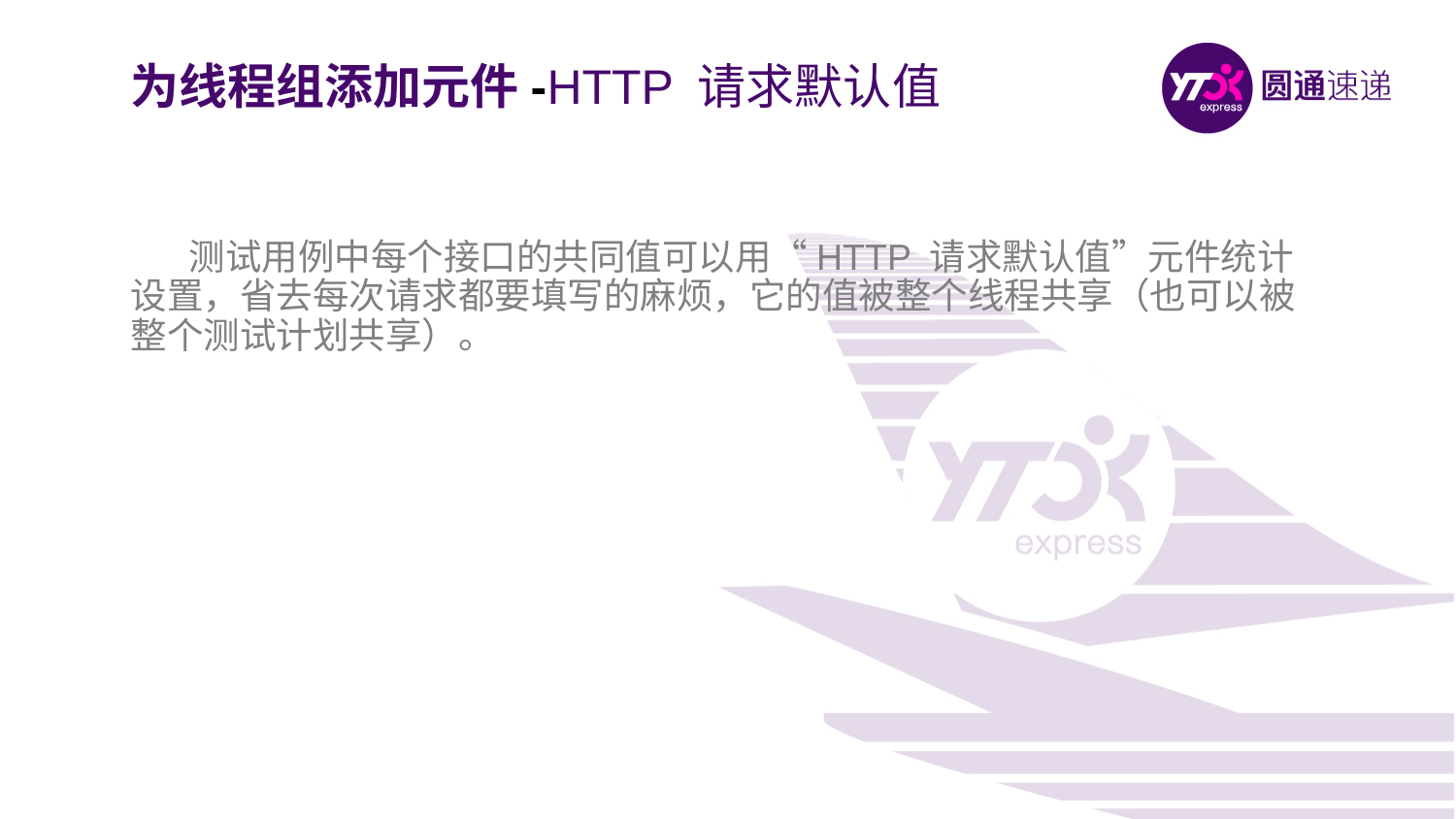

为线程组添加元件-HTTP 请求默认值

      测试用例中每个接口的共同值可以用“HTTP 请求默认值”元件统计设置，省去每次请求都要填写的麻烦，它的值被整个线程共享（也可以被整个测试计划共享）。